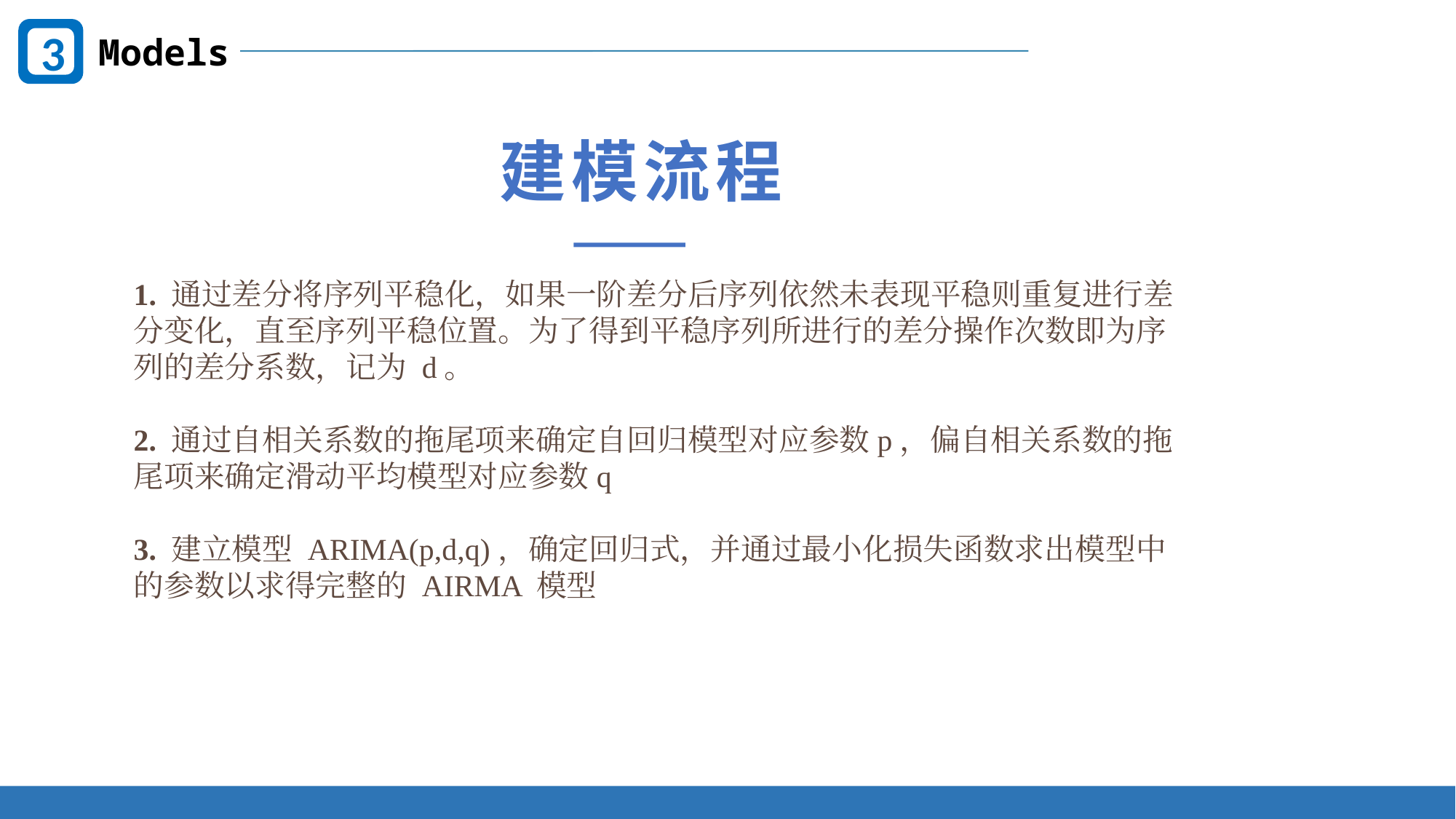

3
Models

1. 通过差分将序列平稳化，如果一阶差分后序列依然未表现平稳则重复进行差分变化，直至序列平稳位置。为了得到平稳序列所进行的差分操作次数即为序列的差分系数，记为 d。

2. 通过自相关系数的拖尾项来确定自回归模型对应参数p，偏自相关系数的拖尾项来确定滑动平均模型对应参数q

3. 建立模型 ARIMA(p,d,q)，确定回归式，并通过最小化损失函数求出模型中的参数以求得完整的 AIRMA 模型
建模流程